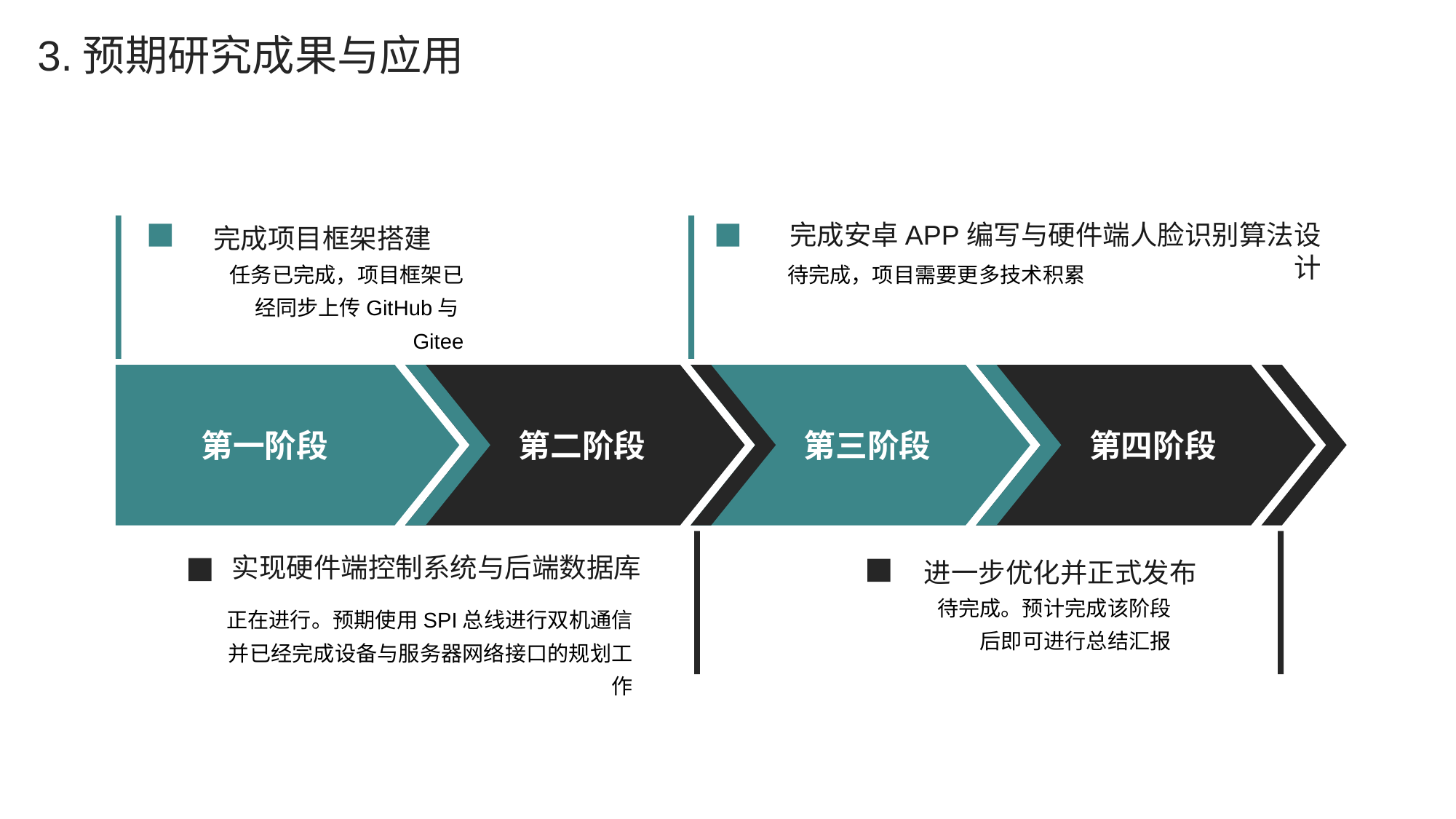

3.预期研究成果与应用
完成安卓APP编写与硬件端人脸识别算法设计

完成项目框架搭建

任务已完成，项目框架已经同步上传GitHub与Gitee
待完成，项目需要更多技术积累

第一阶段
第二阶段
第三阶段
第四阶段

实现硬件端控制系统与后端数据库
进一步优化并正式发布

待完成。预计完成该阶段后即可进行总结汇报
正在进行。预期使用SPI总线进行双机通信并已经完成设备与服务器网络接口的规划工作